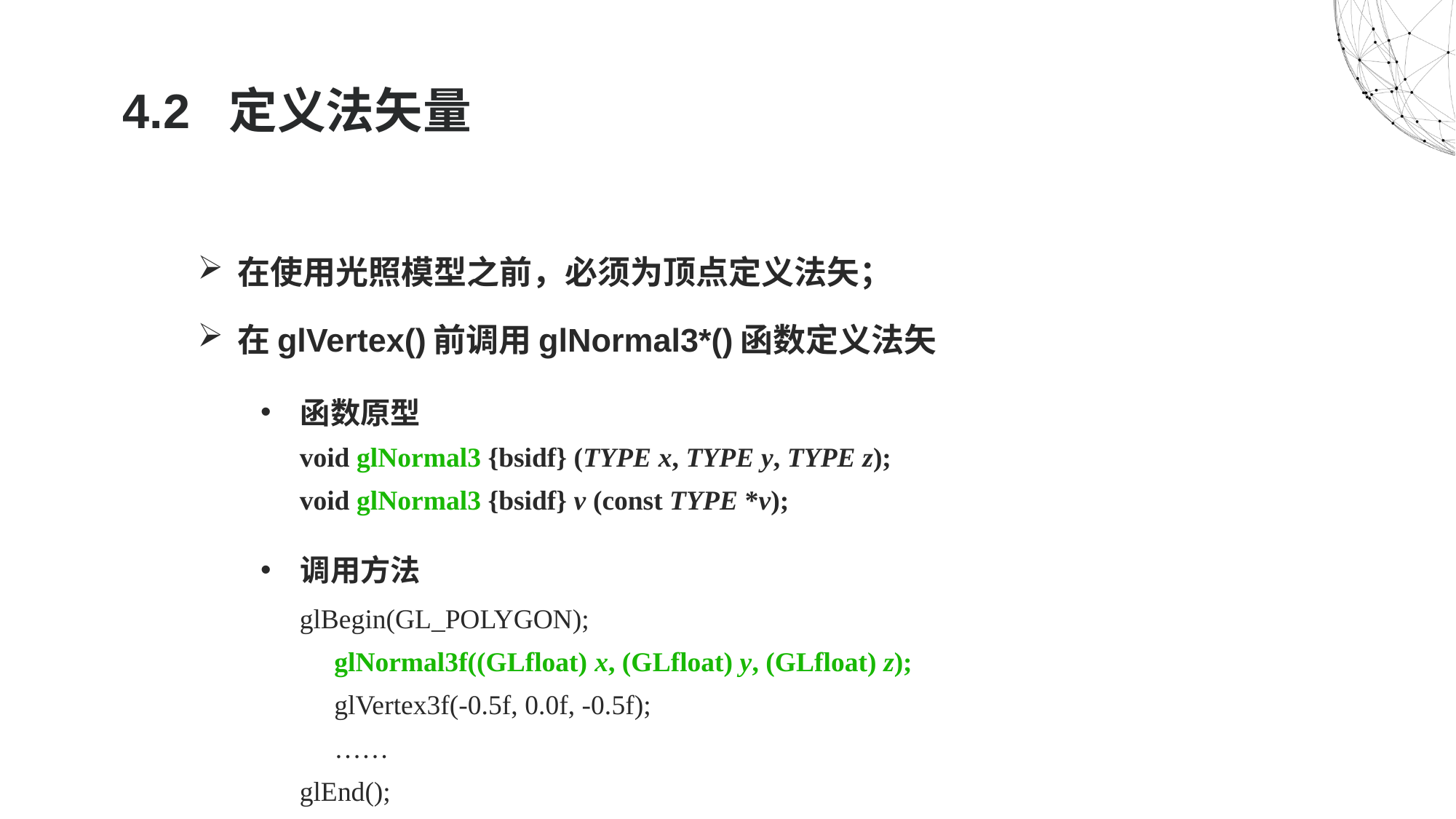

# 4.2  定义法矢量
在使用光照模型之前，必须为顶点定义法矢；
在glVertex()前调用glNormal3*()函数定义法矢
函数原型
void glNormal3 {bsidf} (TYPE x, TYPE y, TYPE z);
void glNormal3 {bsidf} v (const TYPE *v);
调用方法
glBegin(GL_POLYGON);
     glNormal3f((GLfloat) x, (GLfloat) y, (GLfloat) z);
     glVertex3f(-0.5f, 0.0f, -0.5f);
     ……
glEnd();